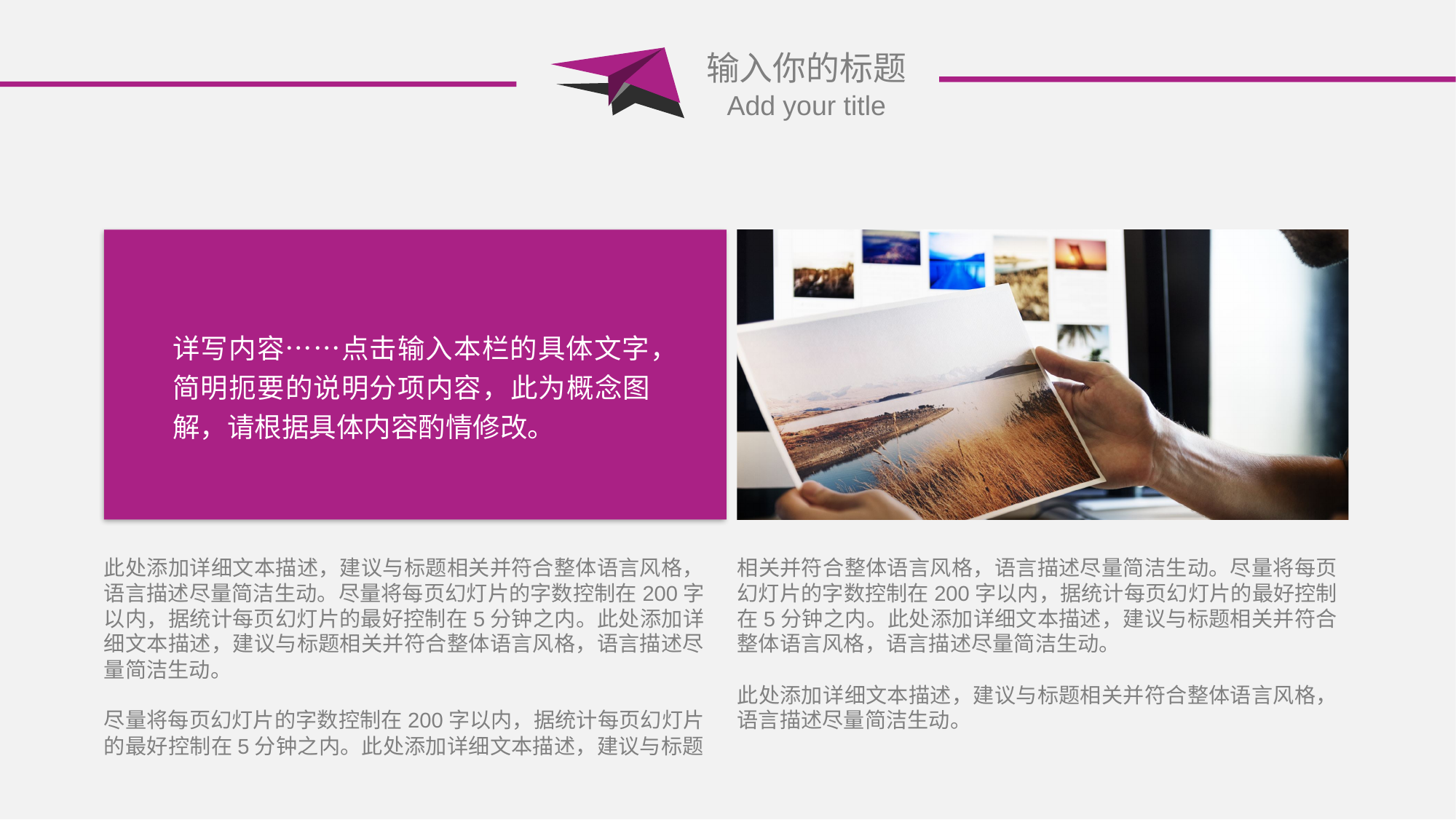

输入你的标题
Add your title

详写内容……点击输入本栏的具体文字，简明扼要的说明分项内容，此为概念图解，请根据具体内容酌情修改。
此处添加详细文本描述，建议与标题相关并符合整体语言风格，语言描述尽量简洁生动。尽量将每页幻灯片的字数控制在200字以内，据统计每页幻灯片的最好控制在5分钟之内。此处添加详细文本描述，建议与标题相关并符合整体语言风格，语言描述尽量简洁生动。

尽量将每页幻灯片的字数控制在200字以内，据统计每页幻灯片的最好控制在5分钟之内。此处添加详细文本描述，建议与标题相关并符合整体语言风格，语言描述尽量简洁生动。尽量将每页幻灯片的字数控制在200字以内，据统计每页幻灯片的最好控制在5分钟之内。此处添加详细文本描述，建议与标题相关并符合整体语言风格，语言描述尽量简洁生动。

此处添加详细文本描述，建议与标题相关并符合整体语言风格，语言描述尽量简洁生动。